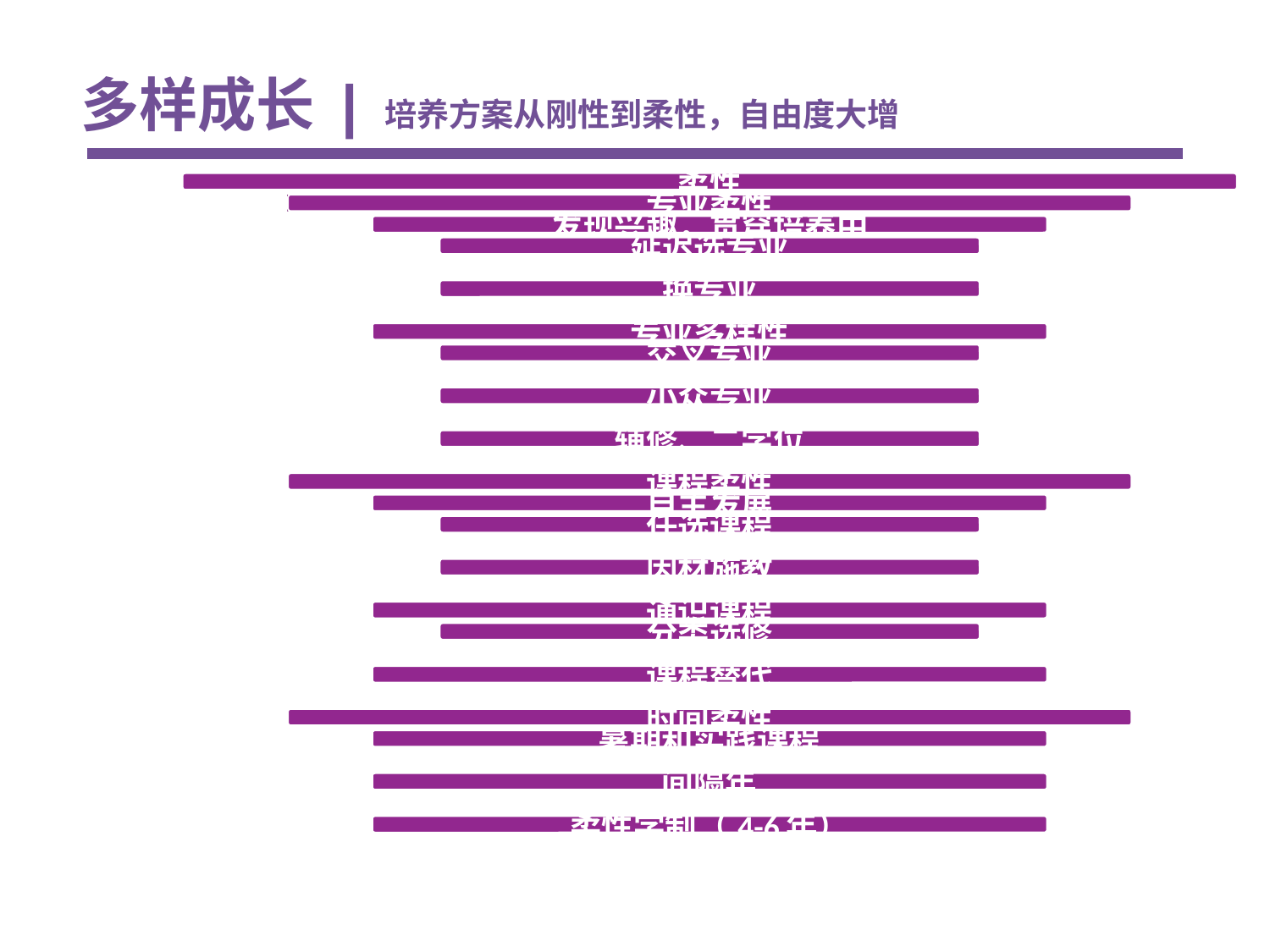

# 多样成长 | 培养方案从刚性到柔性，自由度大增
柔性
专业柔性
发现兴趣，贯穿培养中
专业多样性
课程柔性
自主发展
时间柔性
延迟选专业
换专业
交叉专业
小众专业
辅修、二学位
通识课程
分类选修
任选课程
暑期和实践课程
间隔年
柔性学制（4-6年）
因材施教
课程替代